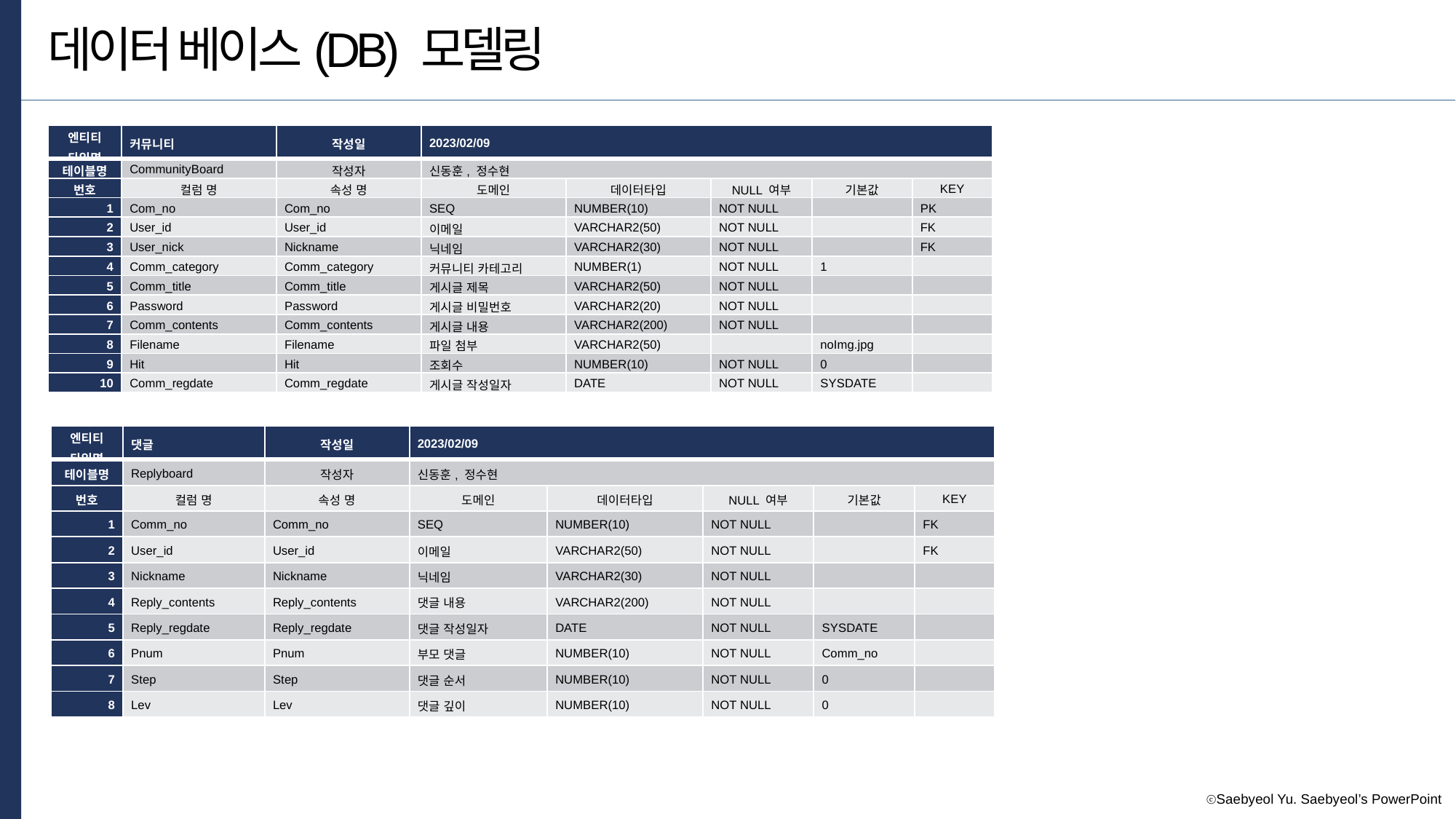

데이터 베이스(DB) 모델링
| 엔티티 타입명 | 커뮤니티 | 작성일 | 2023/02/09 |  |  |  |  |
| --- | --- | --- | --- | --- | --- | --- | --- |
| 테이블명 | CommunityBoard | 작성자 | 신동훈, 정수현 |  |  |  |  |
| 번호 | 컬럼 명 | 속성 명 | 도메인 | 데이터타입 | NULL 여부 | 기본값 | KEY |
| 1 | Com\_no | Com\_no | SEQ | NUMBER(10) | NOT NULL |  | PK |
| 2 | User\_id | User\_id | 이메일 | VARCHAR2(50) | NOT NULL |  | FK |
| 3 | User\_nick | Nickname | 닉네임 | VARCHAR2(30) | NOT NULL |  | FK |
| 4 | Comm\_category | Comm\_category | 커뮤니티 카테고리 | NUMBER(1) | NOT NULL | 1 |  |
| 5 | Comm\_title | Comm\_title | 게시글 제목 | VARCHAR2(50) | NOT NULL |  |  |
| 6 | Password | Password | 게시글 비밀번호 | VARCHAR2(20) | NOT NULL |  |  |
| 7 | Comm\_contents | Comm\_contents | 게시글 내용 | VARCHAR2(200) | NOT NULL |  |  |
| 8 | Filename | Filename | 파일 첨부 | VARCHAR2(50) |  | noImg.jpg |  |
| 9 | Hit | Hit | 조회수 | NUMBER(10) | NOT NULL | 0 |  |
| 10 | Comm\_regdate | Comm\_regdate | 게시글 작성일자 | DATE | NOT NULL | SYSDATE |  |
| 엔티티 타입명 | 댓글 | 작성일 | 2023/02/09 |  |  |  |  |
| --- | --- | --- | --- | --- | --- | --- | --- |
| 테이블명 | Replyboard | 작성자 | 신동훈, 정수현 |  |  |  |  |
| 번호 | 컬럼 명 | 속성 명 | 도메인 | 데이터타입 | NULL 여부 | 기본값 | KEY |
| 1 | Comm\_no | Comm\_no | SEQ | NUMBER(10) | NOT NULL |  | FK |
| 2 | User\_id | User\_id | 이메일 | VARCHAR2(50) | NOT NULL |  | FK |
| 3 | Nickname | Nickname | 닉네임 | VARCHAR2(30) | NOT NULL |  |  |
| 4 | Reply\_contents | Reply\_contents | 댓글 내용 | VARCHAR2(200) | NOT NULL |  |  |
| 5 | Reply\_regdate | Reply\_regdate | 댓글 작성일자 | DATE | NOT NULL | SYSDATE |  |
| 6 | Pnum | Pnum | 부모 댓글 | NUMBER(10) | NOT NULL | Comm\_no |  |
| 7 | Step | Step | 댓글 순서 | NUMBER(10) | NOT NULL | 0 |  |
| 8 | Lev | Lev | 댓글 깊이 | NUMBER(10) | NOT NULL | 0 |  |